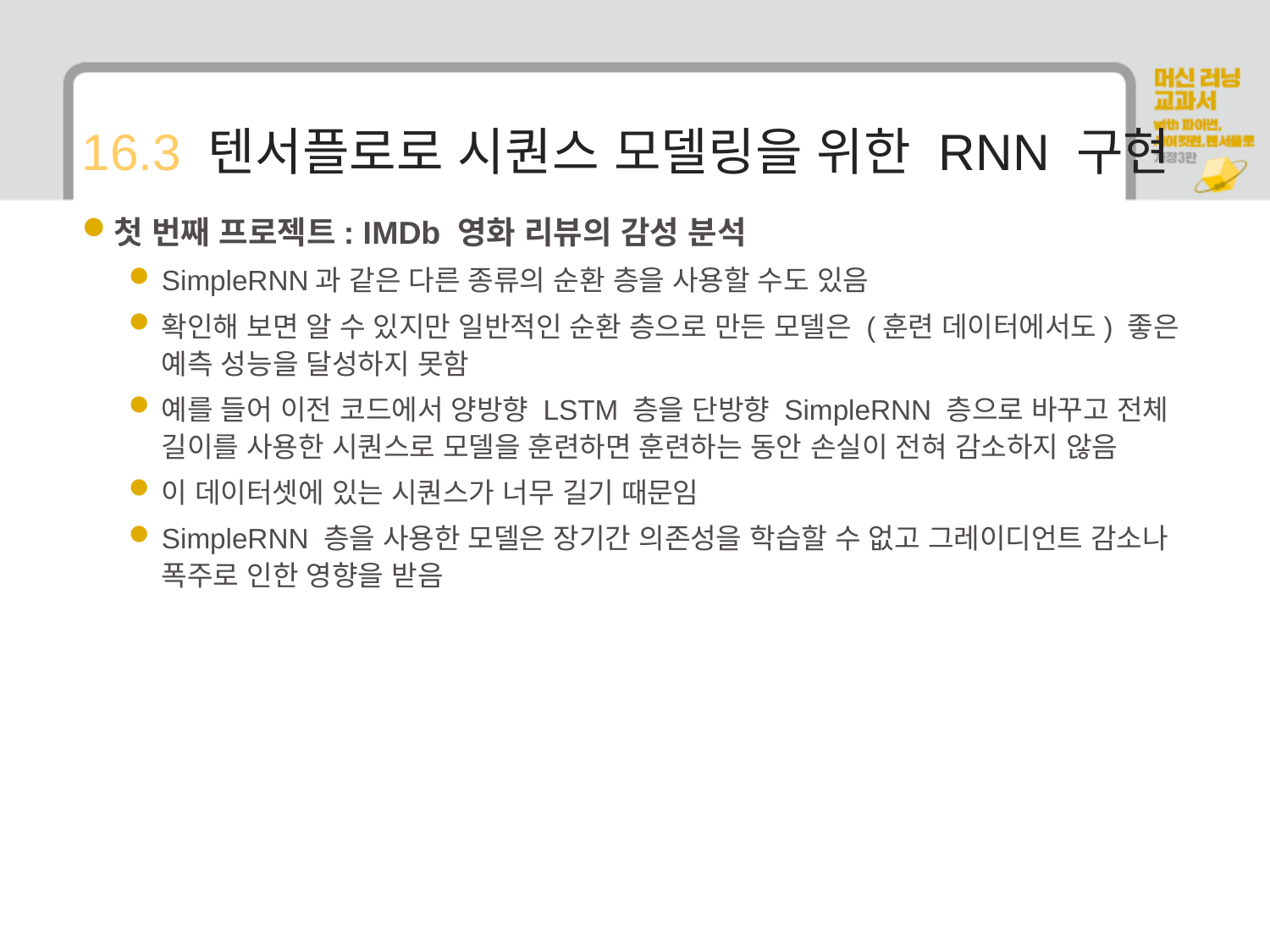

# 16.3 텐서플로로 시퀀스 모델링을 위한 RNN 구현
첫 번째 프로젝트: IMDb 영화 리뷰의 감성 분석
SimpleRNN과 같은 다른 종류의 순환 층을 사용할 수도 있음
확인해 보면 알 수 있지만 일반적인 순환 층으로 만든 모델은 (훈련 데이터에서도) 좋은 예측 성능을 달성하지 못함
예를 들어 이전 코드에서 양방향 LSTM 층을 단방향 SimpleRNN 층으로 바꾸고 전체 길이를 사용한 시퀀스로 모델을 훈련하면 훈련하는 동안 손실이 전혀 감소하지 않음
이 데이터셋에 있는 시퀀스가 너무 길기 때문임
SimpleRNN 층을 사용한 모델은 장기간 의존성을 학습할 수 없고 그레이디언트 감소나 폭주로 인한 영향을 받음